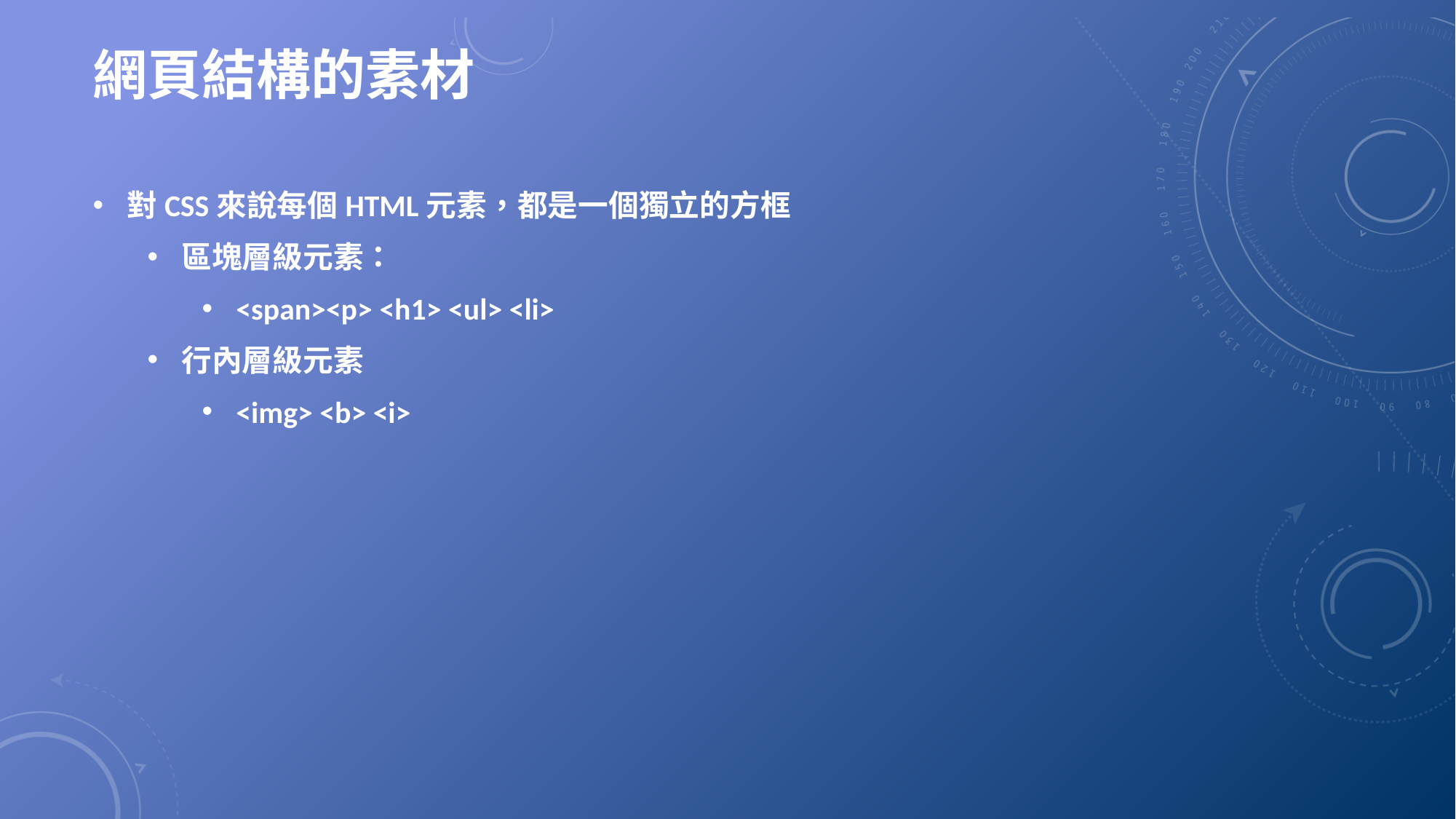

# 網頁結構的素材
對CSS來說每個HTML元素，都是一個獨立的方框
區塊層級元素：
<span><p> <h1> <ul> <li>
行內層級元素
<img> <b> <i>